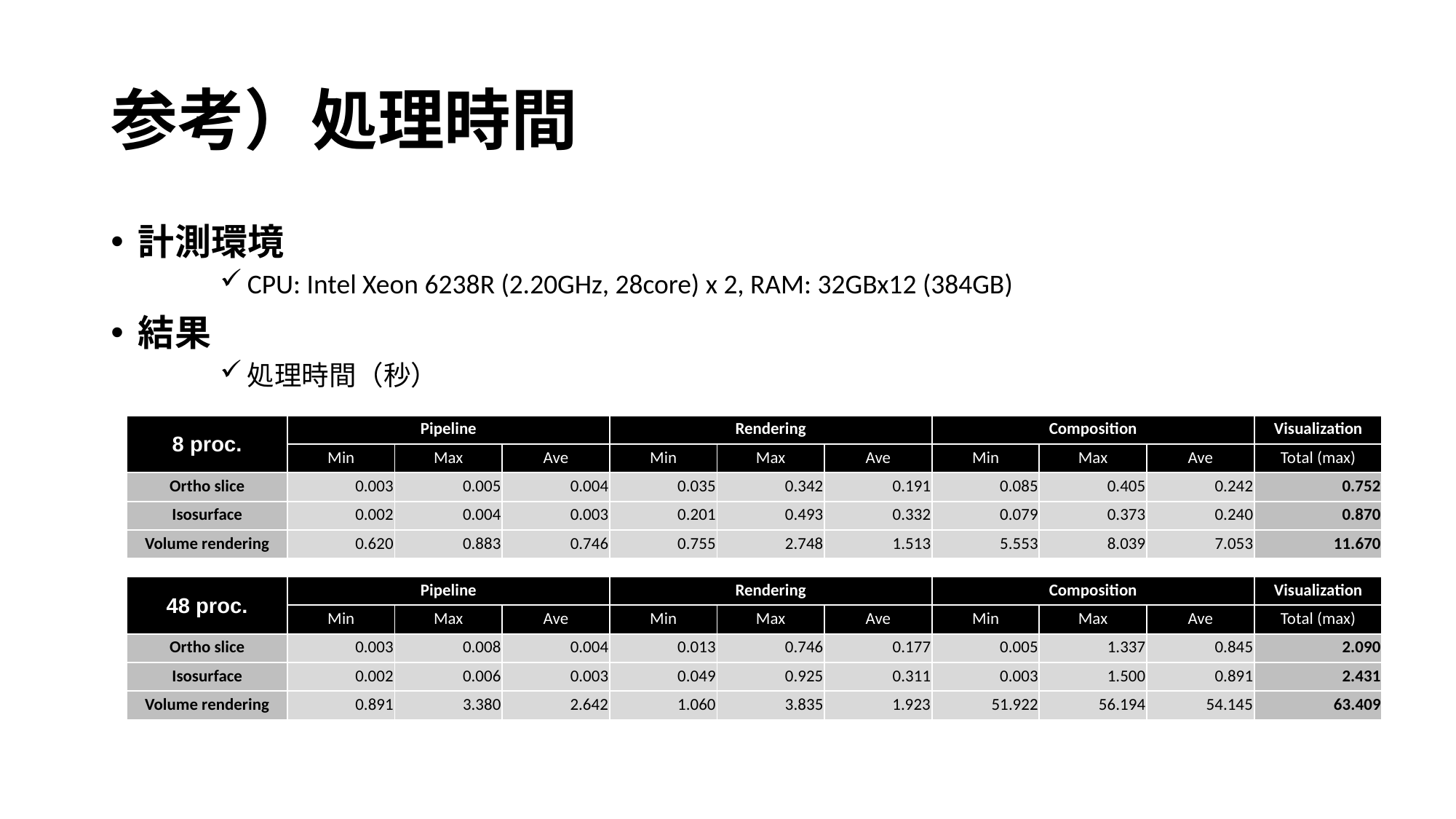

# 参考）処理時間
計測環境
CPU: Intel Xeon 6238R (2.20GHz, 28core) x 2, RAM: 32GBx12 (384GB)
結果
処理時間（秒）
| 8 proc. | Pipeline |  |  | Rendering |  |  | Composition |  |  | Visualization |
| --- | --- | --- | --- | --- | --- | --- | --- | --- | --- | --- |
|  | Min | Max | Ave | Min | Max | Ave | Min | Max | Ave | Total (max) |
| Ortho slice | 0.003 | 0.005 | 0.004 | 0.035 | 0.342 | 0.191 | 0.085 | 0.405 | 0.242 | 0.752 |
| Isosurface | 0.002 | 0.004 | 0.003 | 0.201 | 0.493 | 0.332 | 0.079 | 0.373 | 0.240 | 0.870 |
| Volume rendering | 0.620 | 0.883 | 0.746 | 0.755 | 2.748 | 1.513 | 5.553 | 8.039 | 7.053 | 11.670 |
| 48 proc. | Pipeline |  |  | Rendering |  |  | Composition |  |  | Visualization |
| --- | --- | --- | --- | --- | --- | --- | --- | --- | --- | --- |
|  | Min | Max | Ave | Min | Max | Ave | Min | Max | Ave | Total (max) |
| Ortho slice | 0.003 | 0.008 | 0.004 | 0.013 | 0.746 | 0.177 | 0.005 | 1.337 | 0.845 | 2.090 |
| Isosurface | 0.002 | 0.006 | 0.003 | 0.049 | 0.925 | 0.311 | 0.003 | 1.500 | 0.891 | 2.431 |
| Volume rendering | 0.891 | 3.380 | 2.642 | 1.060 | 3.835 | 1.923 | 51.922 | 56.194 | 54.145 | 63.409 |